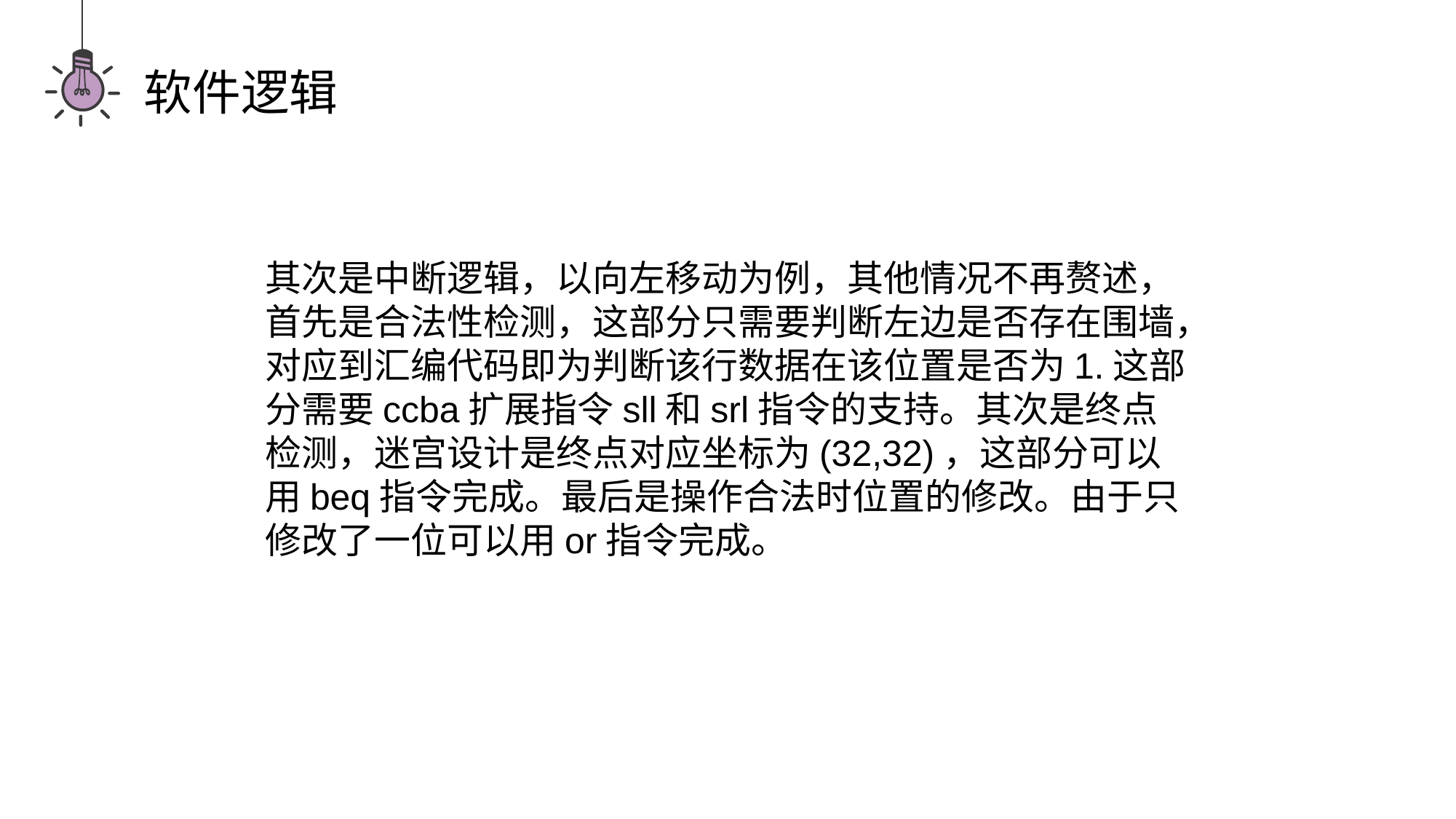

软件逻辑

其次是中断逻辑，以向左移动为例，其他情况不再赘述，首先是合法性检测，这部分只需要判断左边是否存在围墙，对应到汇编代码即为判断该行数据在该位置是否为1.这部分需要ccba扩展指令sll和srl指令的支持。其次是终点检测，迷宫设计是终点对应坐标为(32,32)，这部分可以用beq指令完成。最后是操作合法时位置的修改。由于只修改了一位可以用or指令完成。
PPT模板 http://www.1ppt.com/moban/